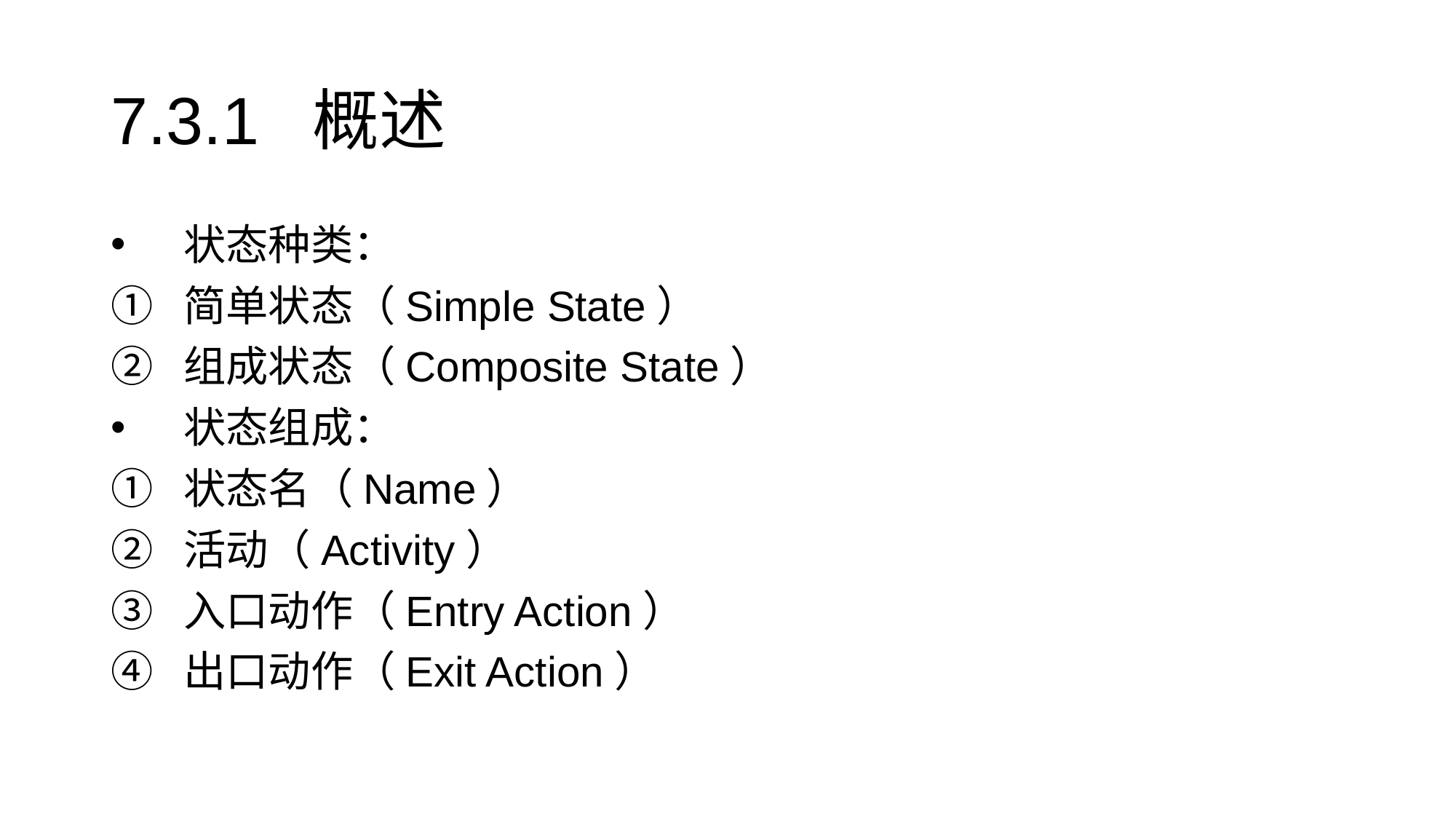

# 7.3.1  概述
状态种类：
简单状态（Simple State）
组成状态（Composite State）
状态组成：
状态名（Name）
活动（Activity）
入口动作（Entry Action）
出口动作（Exit Action）